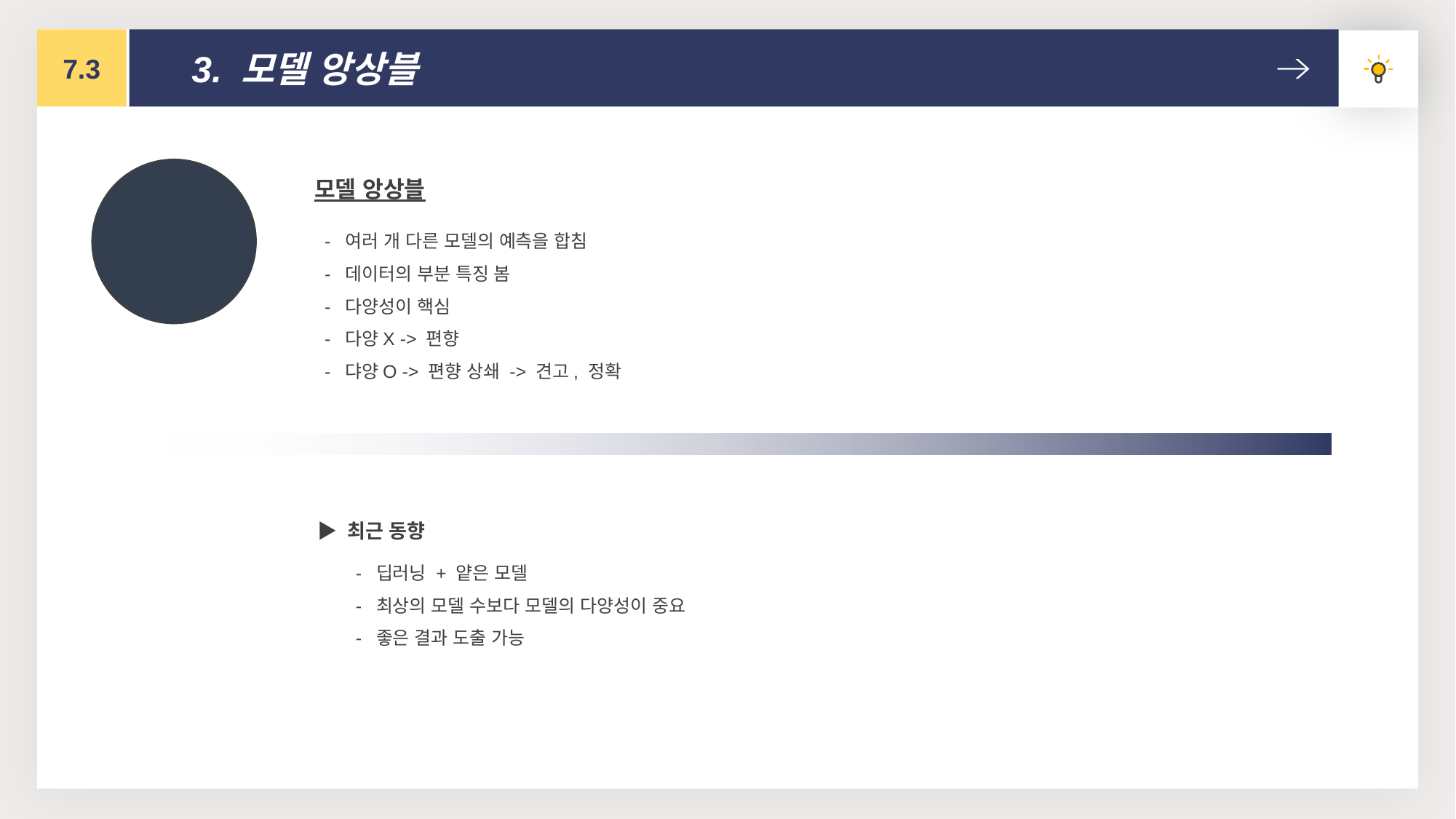

7.3
3. 모델 앙상블

모델 앙상블

  -  여러 개 다른 모델의 예측을 합침
  -  데이터의 부분 특징 봄
  -  다양성이 핵심
  -  다양X -> 편향
  -  댜양O -> 편향 상쇄 -> 견고, 정확

    ▶ 최근 동향

 -  딥러닝 + 얕은 모델
 -  최상의 모델 수보다 모델의 다양성이 중요
 -  좋은 결과 도출 가능